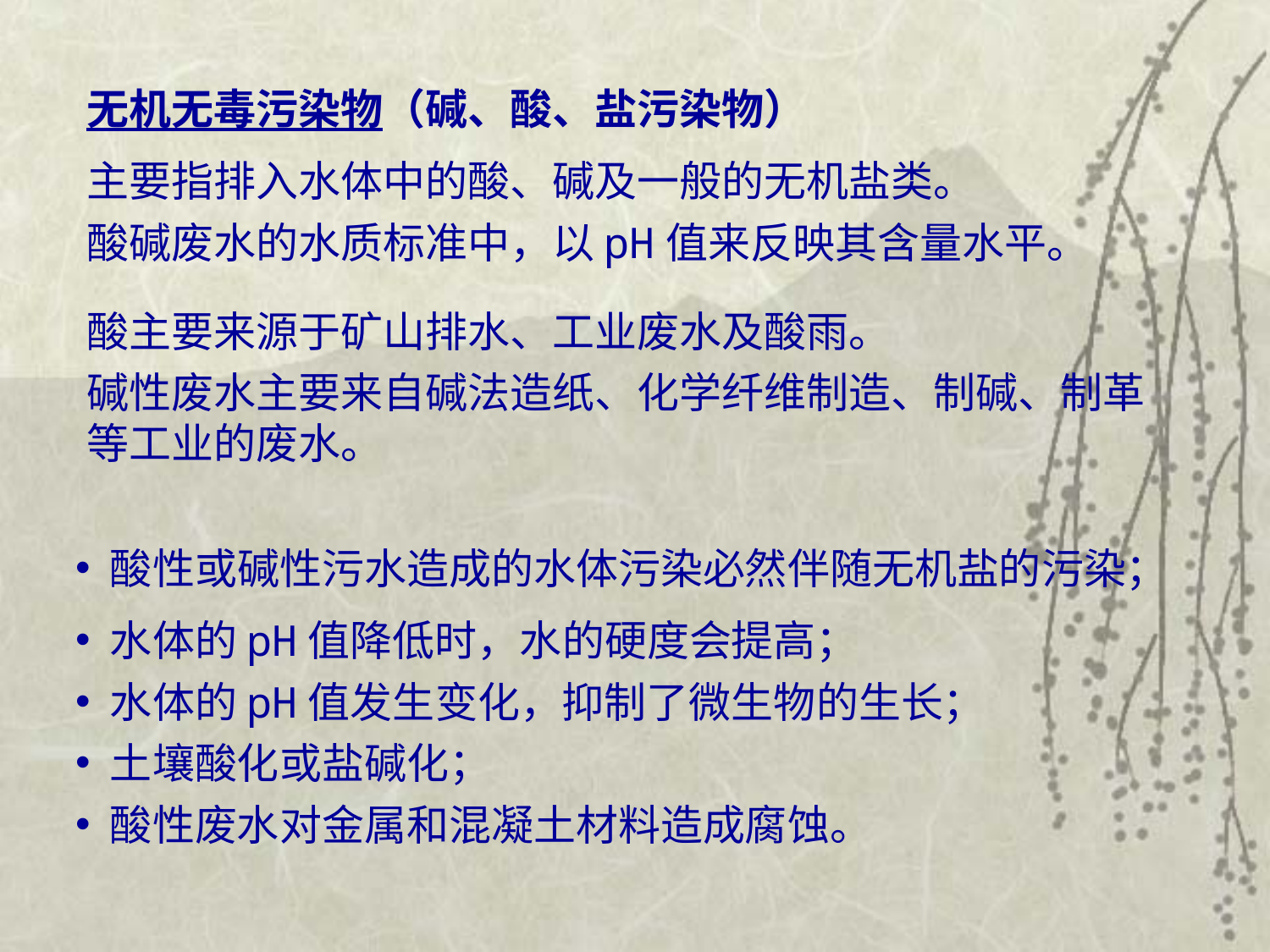

无机无毒污染物（碱、酸、盐污染物）
主要指排入水体中的酸、碱及一般的无机盐类。
酸碱废水的水质标准中，以pH值来反映其含量水平。
酸主要来源于矿山排水、工业废水及酸雨。
碱性废水主要来自碱法造纸、化学纤维制造、制碱、制革等工业的废水。
 酸性或碱性污水造成的水体污染必然伴随无机盐的污染；
 水体的pH值降低时，水的硬度会提高；
 水体的pH值发生变化，抑制了微生物的生长；
 土壤酸化或盐碱化；
 酸性废水对金属和混凝土材料造成腐蚀。